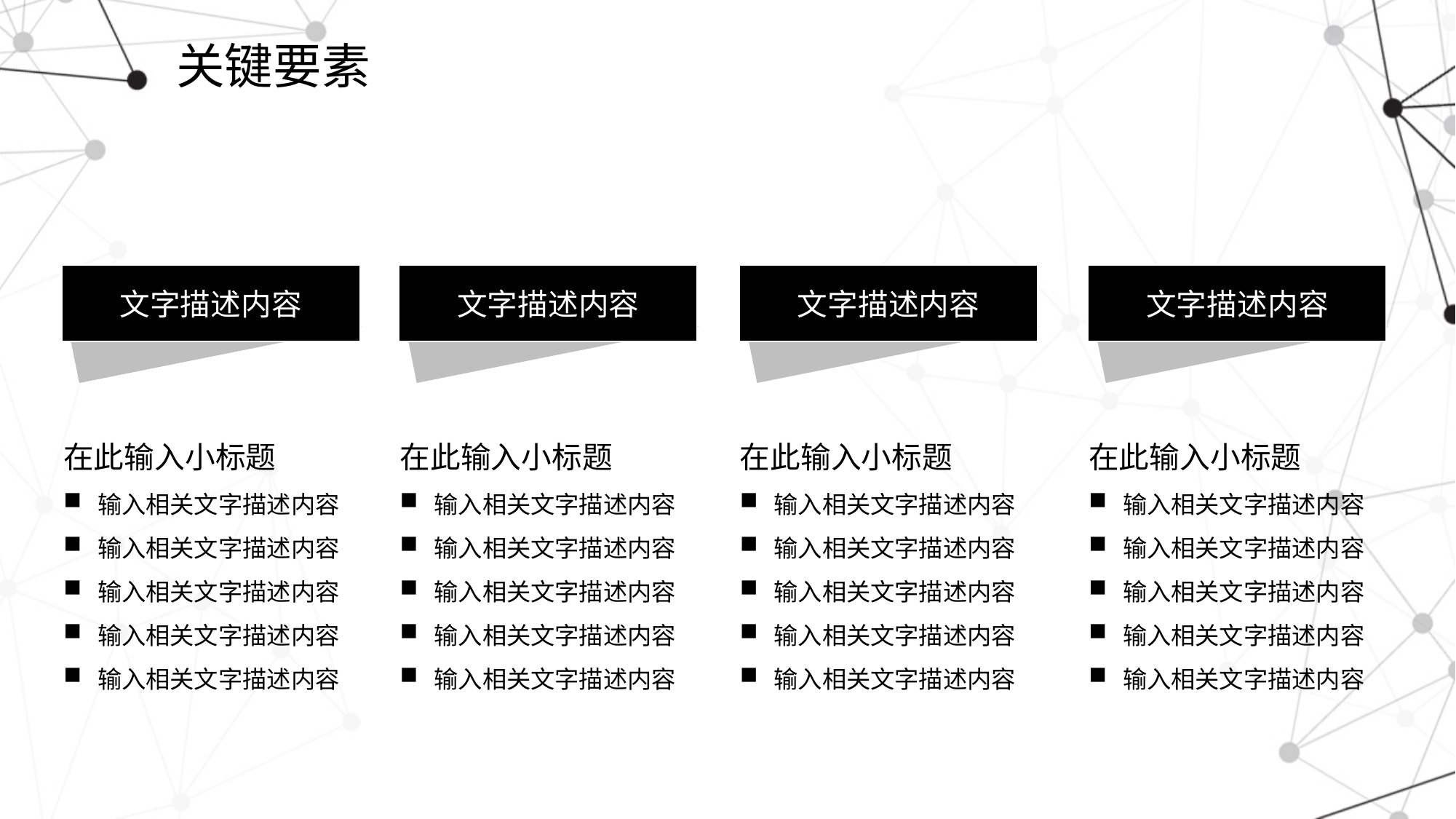

# 关键要素
文字描述内容
文字描述内容
文字描述内容
文字描述内容

在此输入小标题
输入相关文字描述内容
输入相关文字描述内容
输入相关文字描述内容
输入相关文字描述内容
输入相关文字描述内容
在此输入小标题
输入相关文字描述内容
输入相关文字描述内容
输入相关文字描述内容
输入相关文字描述内容
输入相关文字描述内容
在此输入小标题
输入相关文字描述内容
输入相关文字描述内容
输入相关文字描述内容
输入相关文字描述内容
输入相关文字描述内容
在此输入小标题
输入相关文字描述内容
输入相关文字描述内容
输入相关文字描述内容
输入相关文字描述内容
输入相关文字描述内容